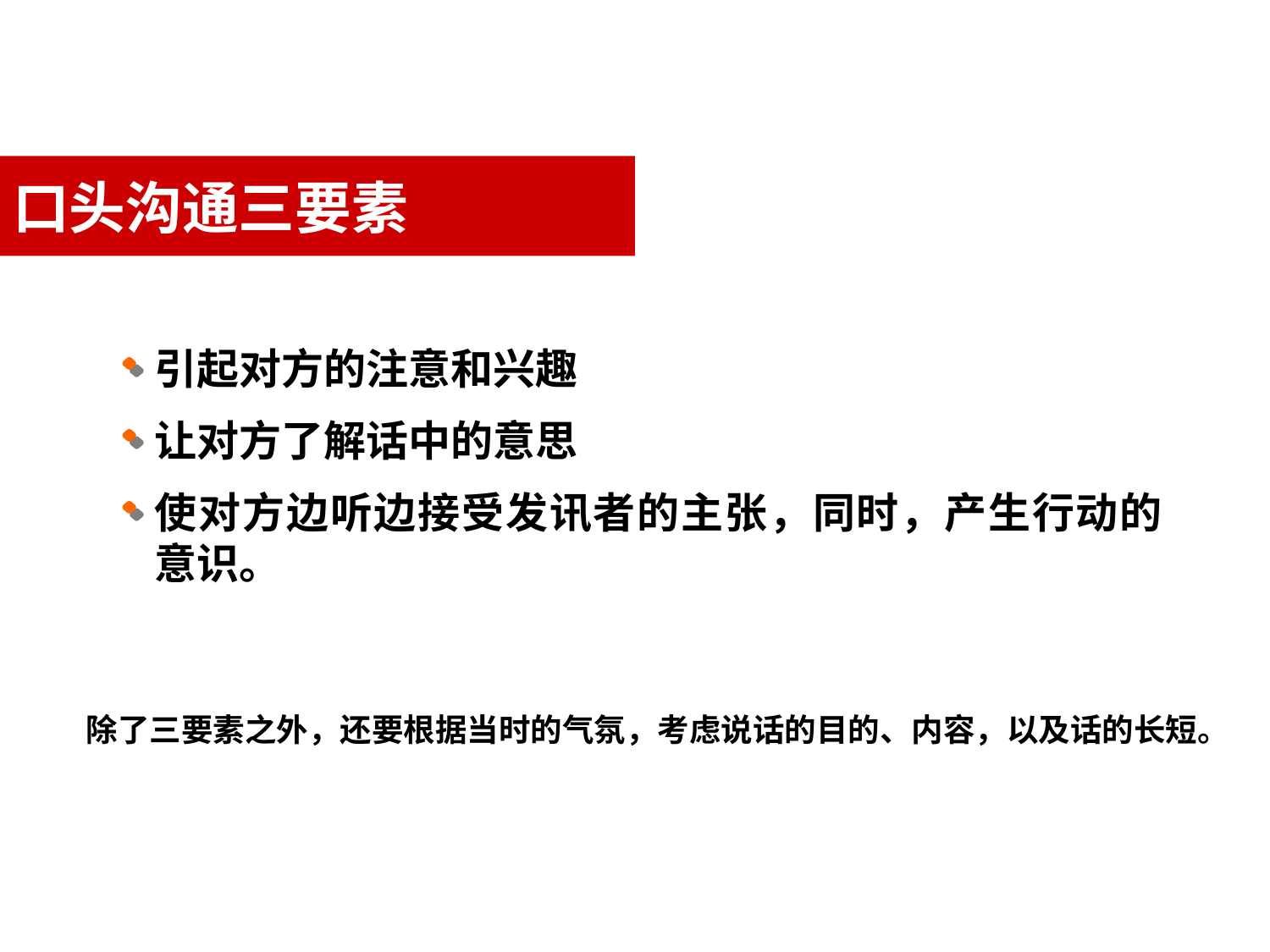

口头沟通三要素
引起对方的注意和兴趣
让对方了解话中的意思
使对方边听边接受发讯者的主张，同时，产生行动的意识。
除了三要素之外，还要根据当时的气氛，考虑说话的目的、内容，以及话的长短。